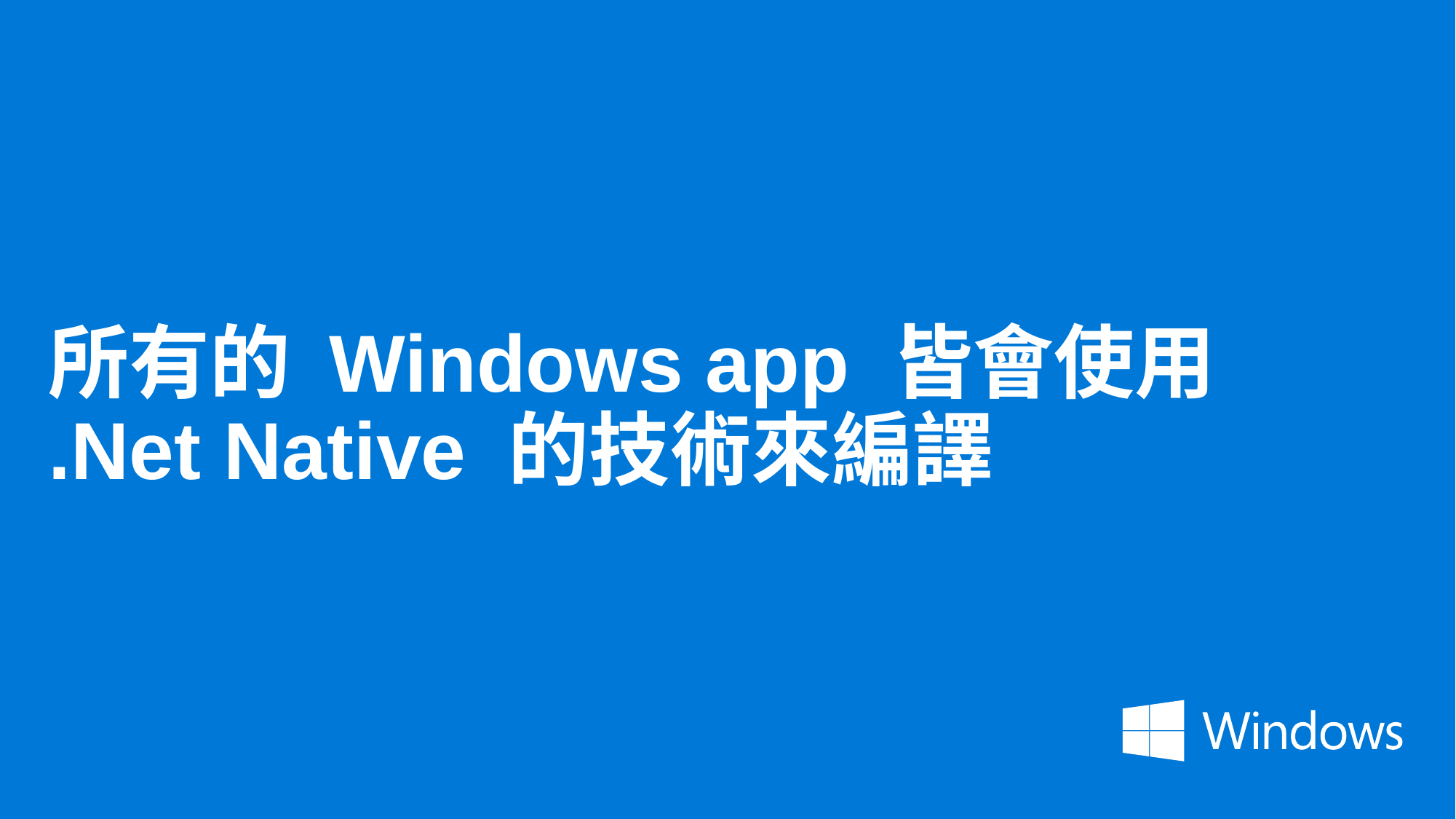

# 所有的 Windows app 皆會使用 .Net Native 的技術來編譯